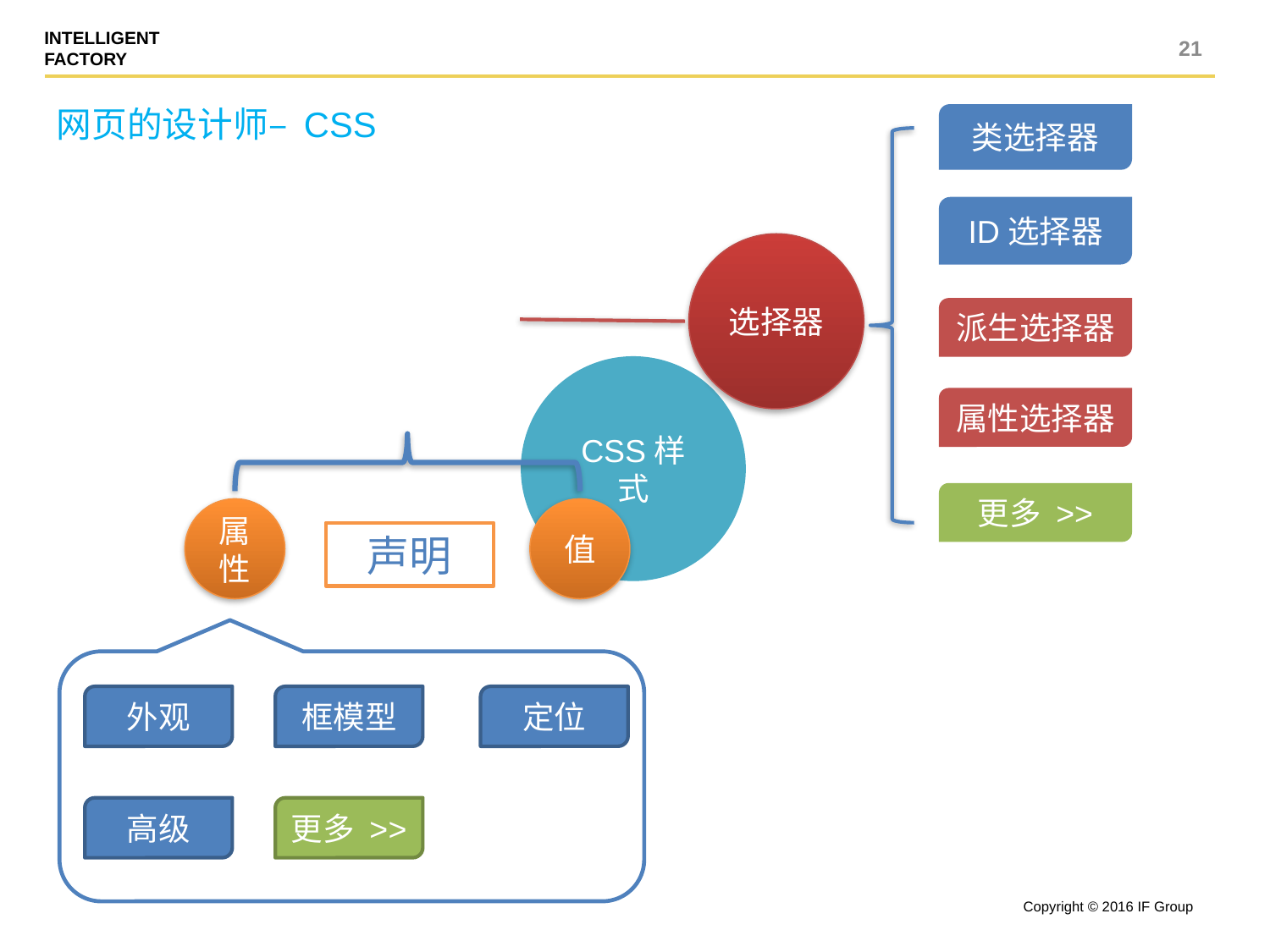

21
网页的设计师– CSS
类选择器

ID选择器
选择器

派生选择器
CSS样式
属性选择器
更多 >>
属性
值
声明

外观
框模型
定位
高级
更多 >>